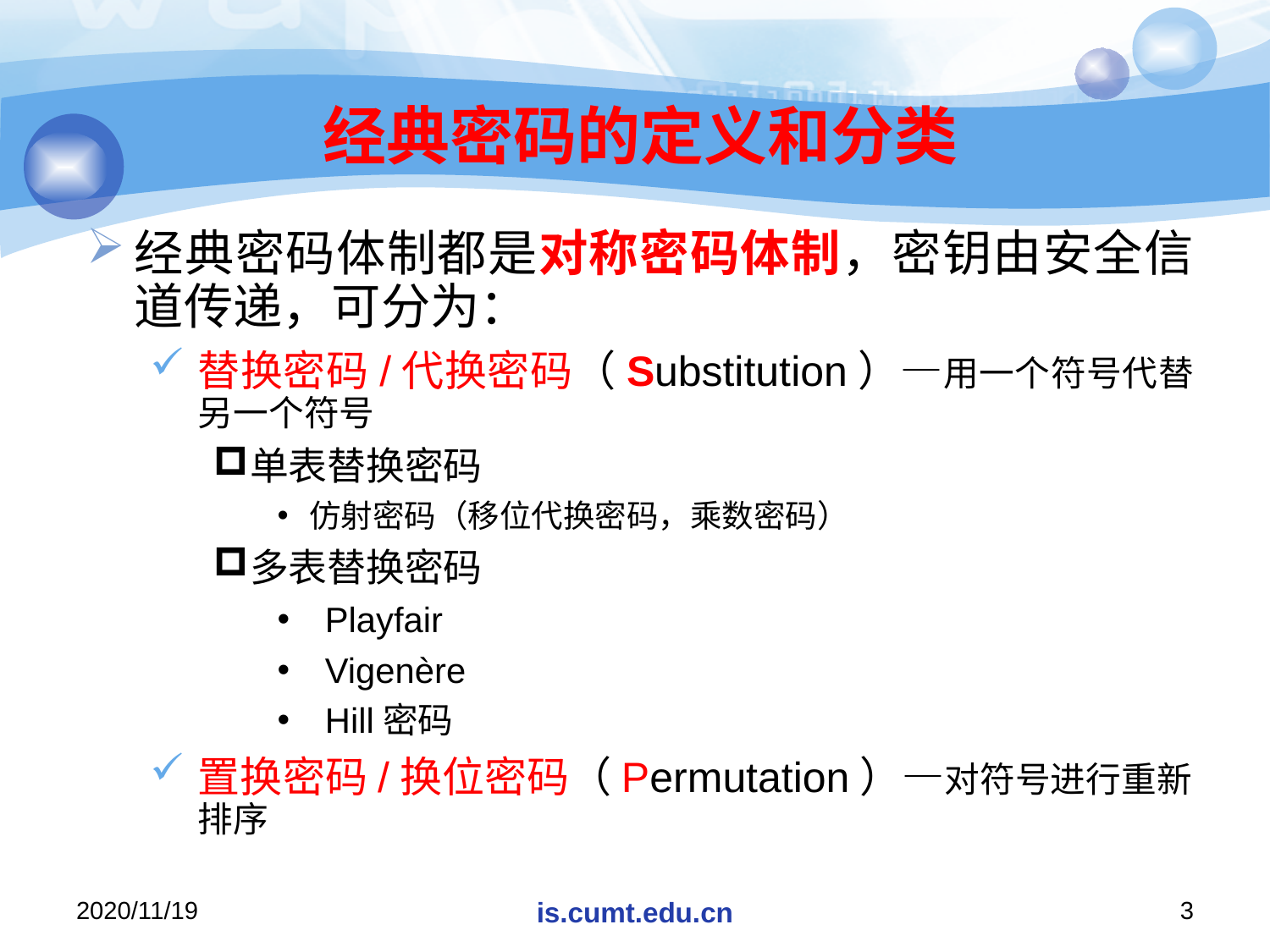

# 经典密码的定义和分类
经典密码体制都是对称密码体制，密钥由安全信道传递，可分为：
替换密码/代换密码（Substitution）—用一个符号代替另一个符号
单表替换密码
仿射密码（移位代换密码，乘数密码）
多表替换密码
Playfair
Vigenère
Hill密码
置换密码/换位密码（Permutation）—对符号进行重新排序
2020/11/19
is.cumt.edu.cn
3